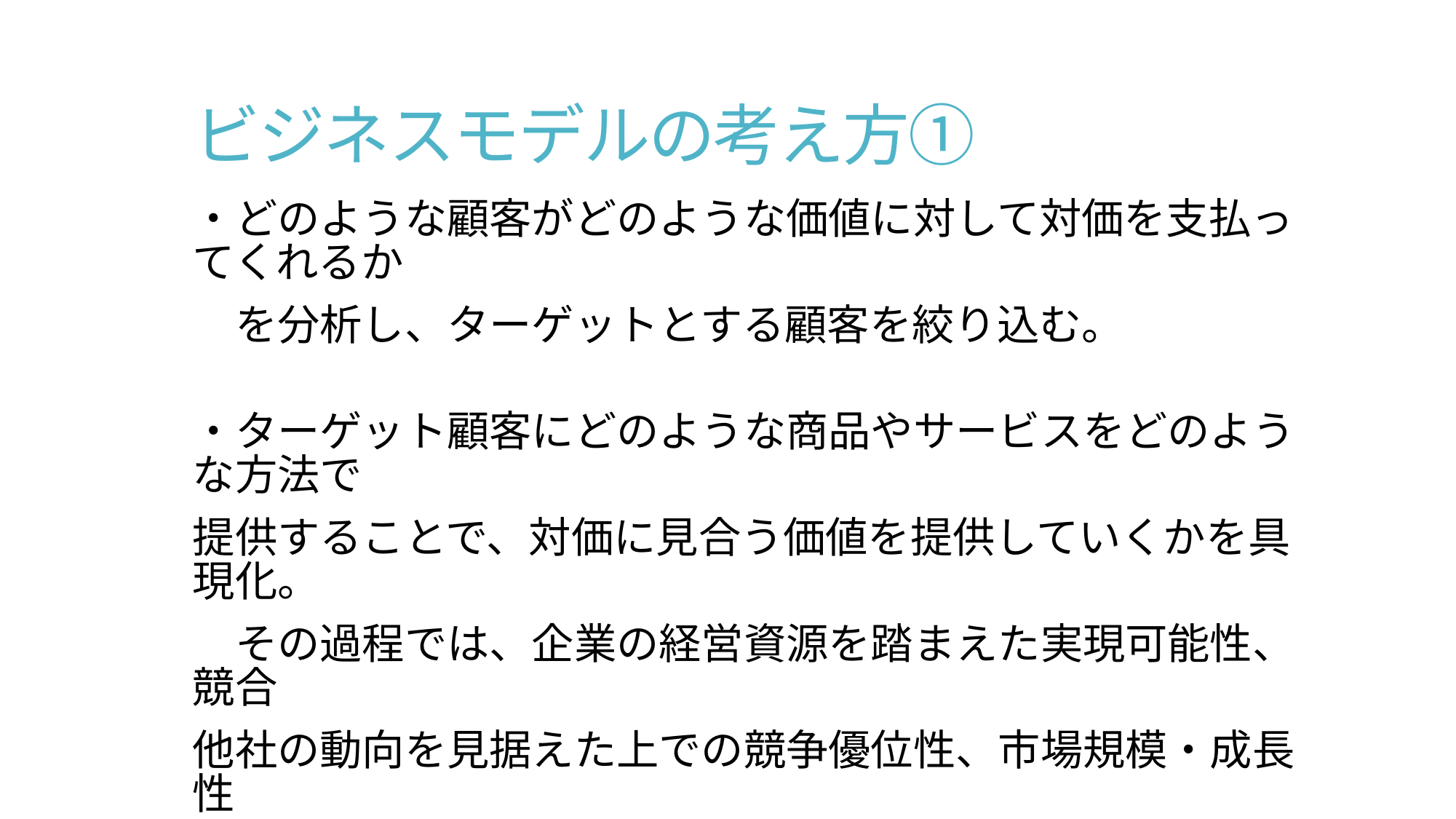

# ビジネスモデルの考え方①
・どのような顧客がどのような価値に対して対価を支払ってくれるか
　を分析し、ターゲットとする顧客を絞り込む。
・ターゲット顧客にどのような商品やサービスをどのような方法で
提供することで、対価に見合う価値を提供していくかを具現化。
　その過程では、企業の経営資源を踏まえた実現可能性、競合
他社の動向を見据えた上での競争優位性、市場規模・成長性
予測に基づく収益構造を明確にしながら、ビジネスモデルを構築。